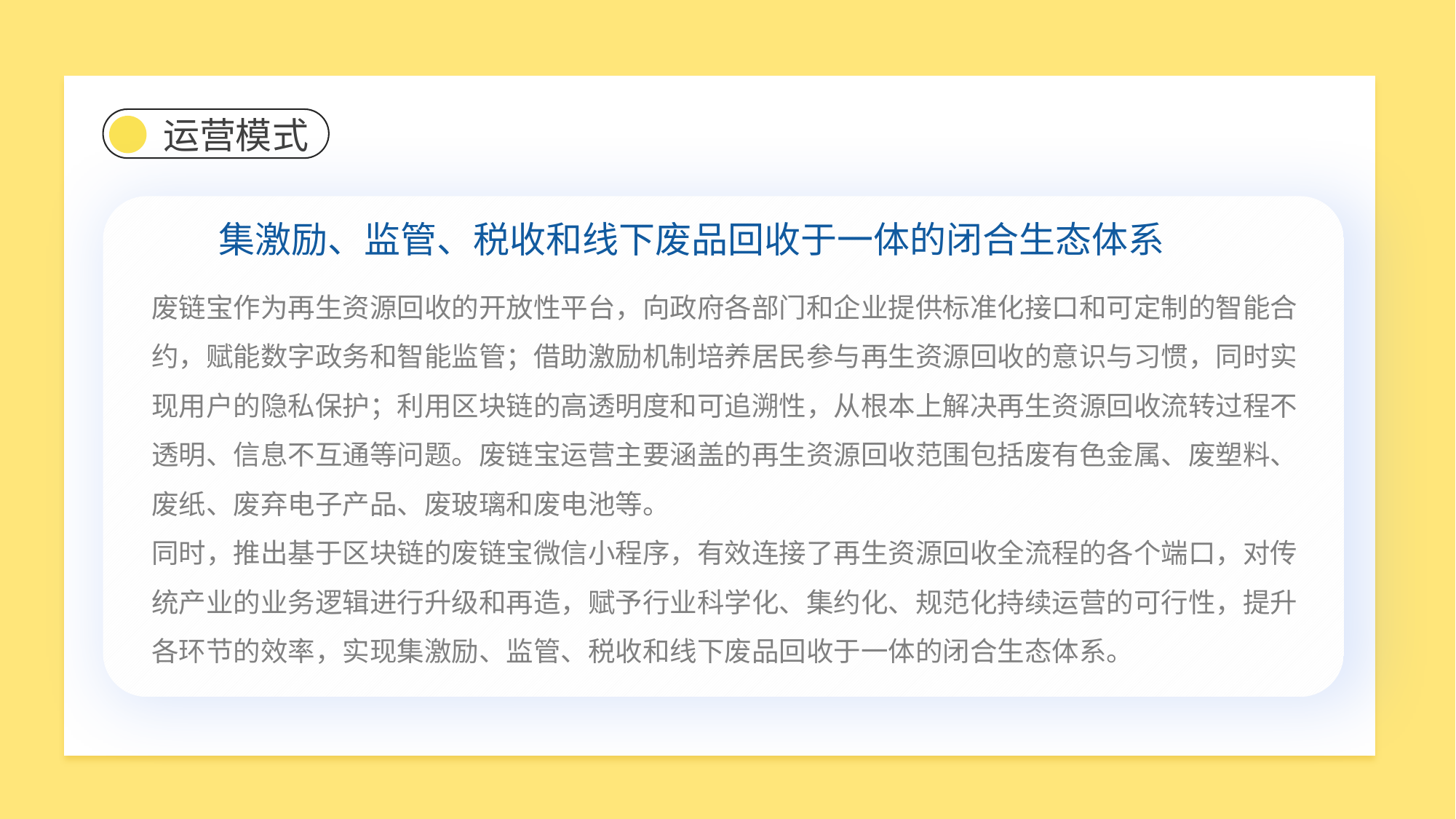

运营模式

集激励、监管、税收和线下废品回收于一体的闭合生态体系
废链宝作为再生资源回收的开放性平台，向政府各部门和企业提供标准化接口和可定制的智能合约，赋能数字政务和智能监管；借助激励机制培养居民参与再生资源回收的意识与习惯，同时实现用户的隐私保护；利用区块链的高透明度和可追溯性，从根本上解决再生资源回收流转过程不透明、信息不互通等问题。废链宝运营主要涵盖的再生资源回收范围包括废有色金属、废塑料、废纸、废弃电子产品、废玻璃和废电池等。
同时，推出基于区块链的废链宝微信小程序，有效连接了再生资源回收全流程的各个端口，对传统产业的业务逻辑进行升级和再造，赋予行业科学化、集约化、规范化持续运营的可行性，提升各环节的效率，实现集激励、监管、税收和线下废品回收于一体的闭合生态体系。